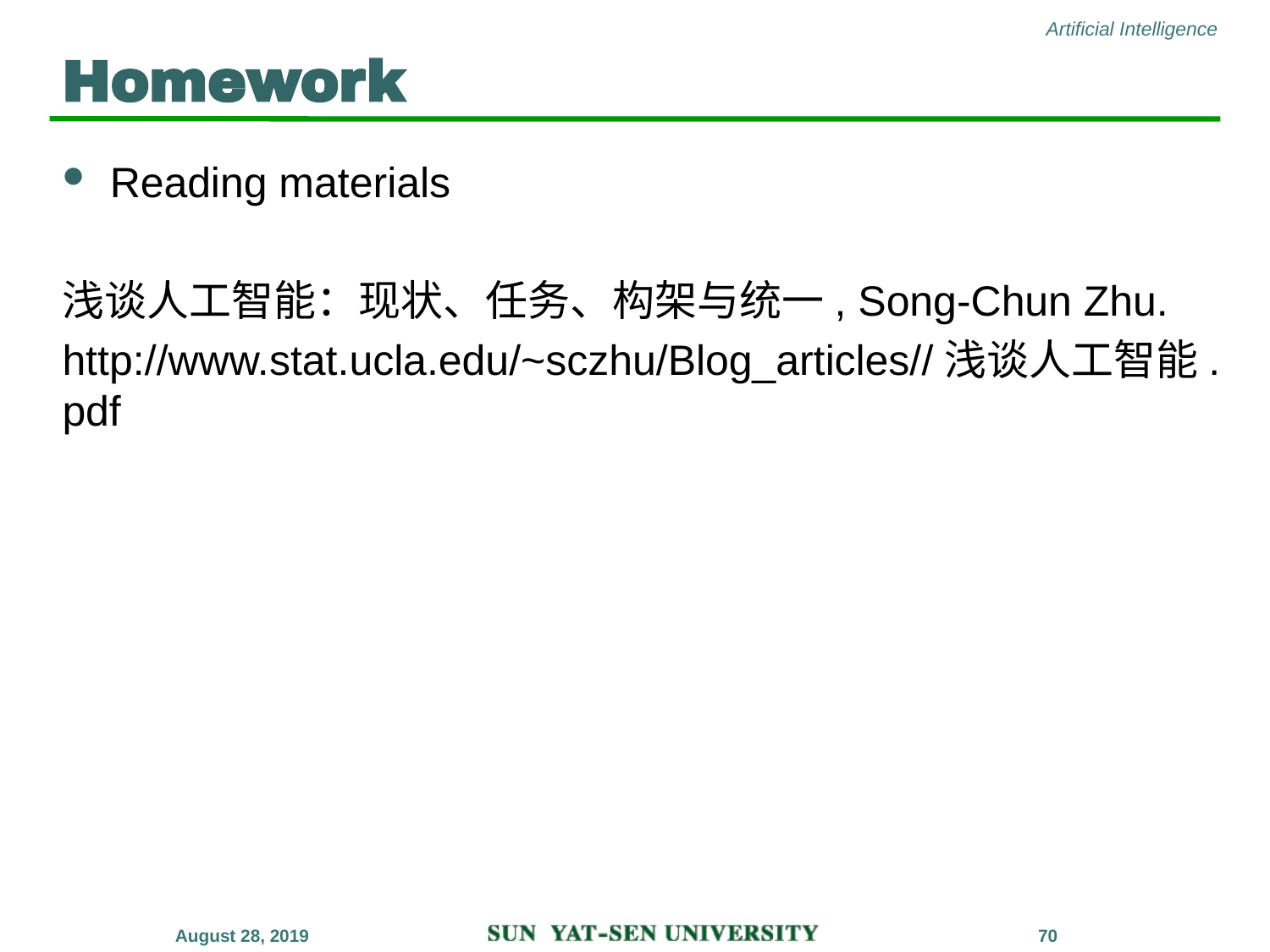

# Homework
Reading materials

浅谈人工智能：现状、任务、构架与统一, Song-Chun Zhu.
http://www.stat.ucla.edu/~sczhu/Blog_articles//浅谈人工智能.pdf